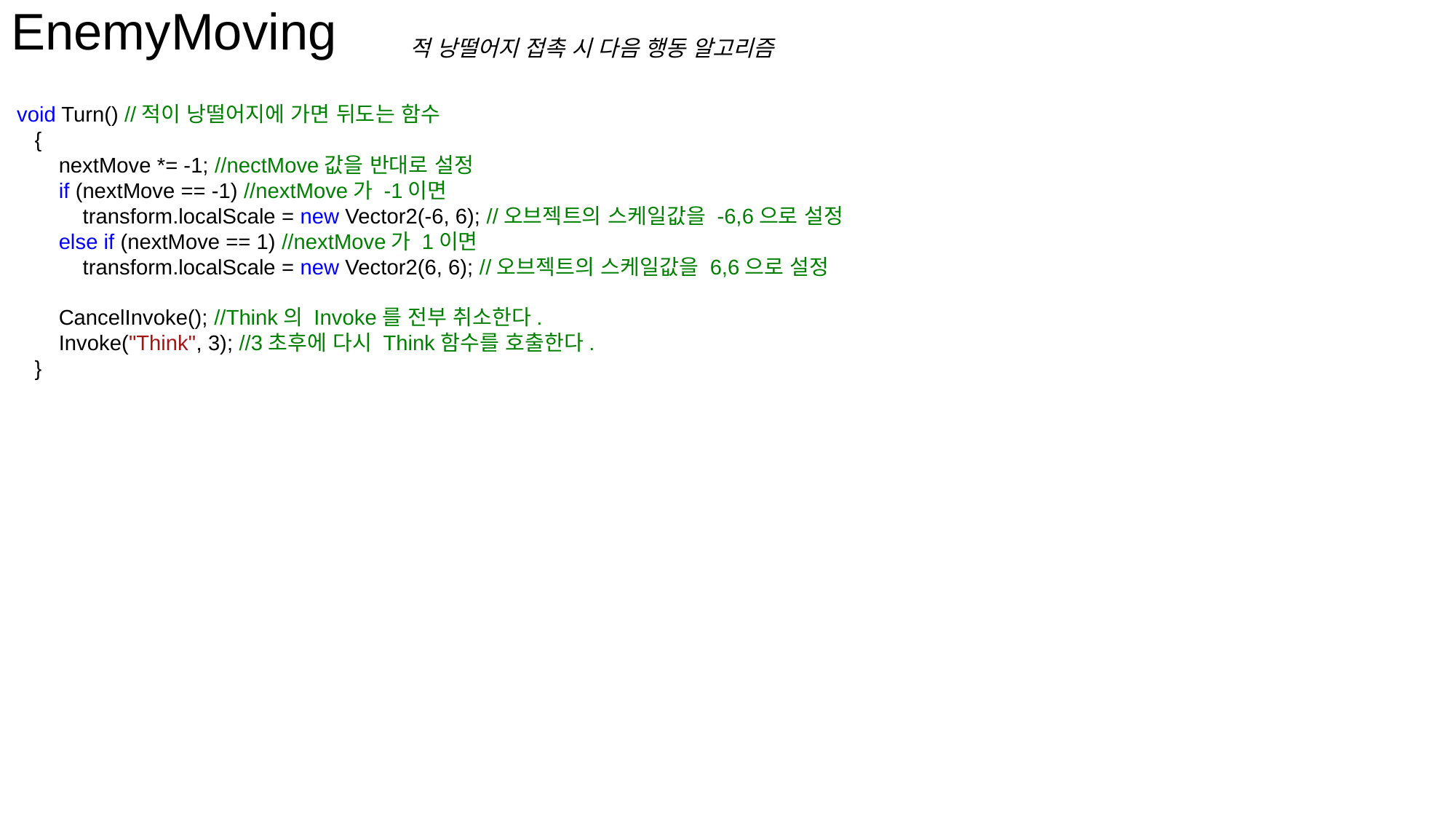

# EnemyMoving
적 낭떨어지 접촉 시 다음 행동 알고리즘
 void Turn() //적이 낭떨어지에 가면 뒤도는 함수
    {
        nextMove *= -1; //nectMove값을 반대로 설정
        if (nextMove == -1) //nextMove가 -1이면
            transform.localScale = new Vector2(-6, 6); //오브젝트의 스케일값을 -6,6으로 설정
        else if (nextMove == 1) //nextMove가 1이면
            transform.localScale = new Vector2(6, 6); //오브젝트의 스케일값을 6,6으로 설정

        CancelInvoke(); //Think의 Invoke를 전부 취소한다.
        Invoke("Think", 3); //3초후에 다시 Think함수를 호출한다.
    }